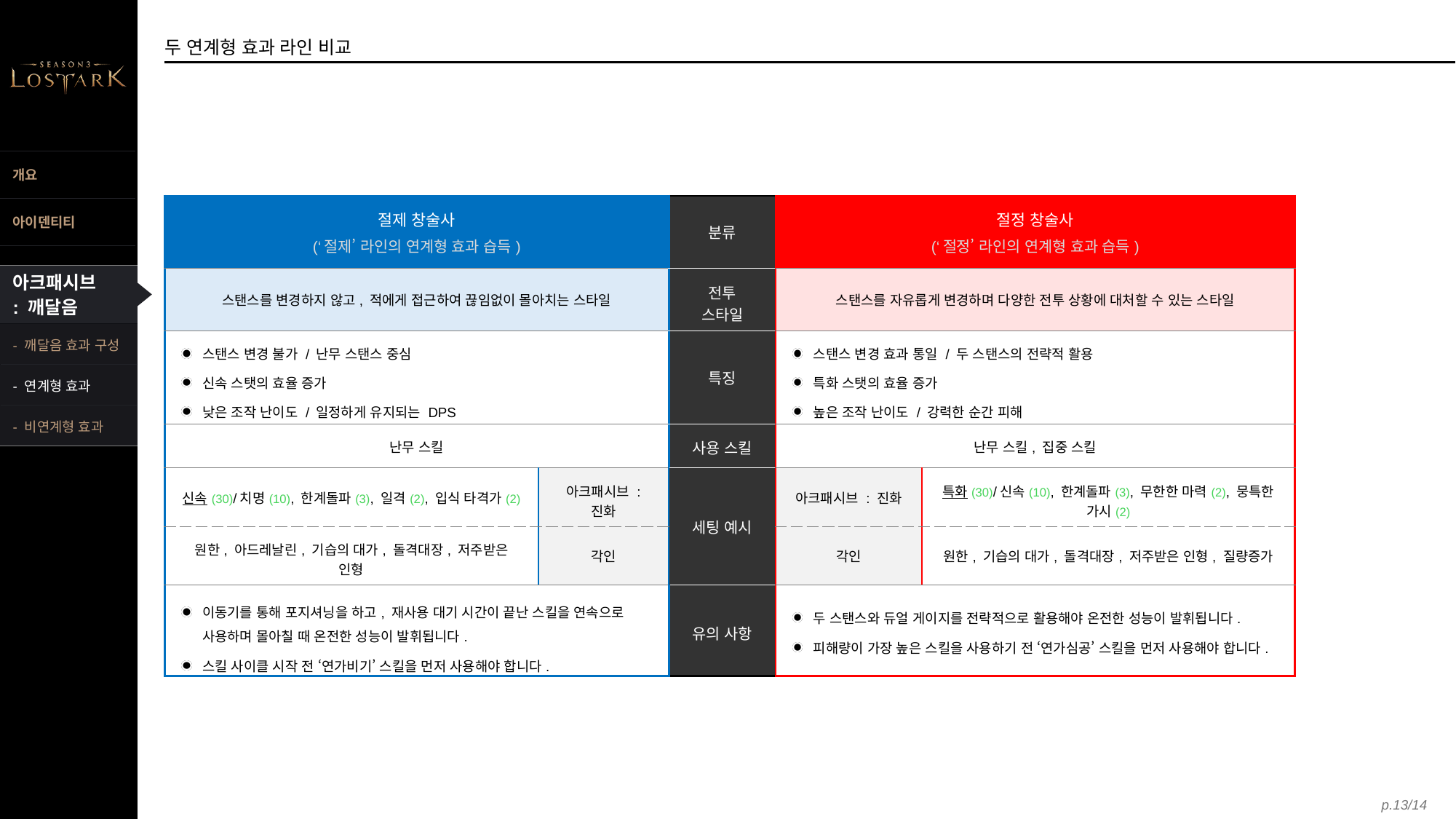

3.2.4 비교
두 연계형 효과 라인 비교

| 절제 창술사 (‘절제’ 라인의 연계형 효과 습득) |  | 분류 | 절정 창술사 (‘절정’ 라인의 연계형 효과 습득) |  |
| --- | --- | --- | --- | --- |
| 스탠스를 변경하지 않고, 적에게 접근하여 끊임없이 몰아치는 스타일 |  | 전투 스타일 | 스탠스를 자유롭게 변경하며 다양한 전투 상황에 대처할 수 있는 스타일 |  |
| 스탠스 변경 불가 / 난무 스탠스 중심 신속 스탯의 효율 증가 낮은 조작 난이도 / 일정하게 유지되는 DPS |  | 특징 | 스탠스 변경 효과 통일 / 두 스탠스의 전략적 활용 특화 스탯의 효율 증가 높은 조작 난이도 / 강력한 순간 피해 | 스탠스 변경 효과 통일 / 두 스탠스의 전략적 활용 특화 스탯의 효율 증가 높은 조작 난이도 / 강력한 순간 피해 |
| 난무 스킬 |  | 사용 스킬 | 난무 스킬, 집중 스킬 |  |
| 신속(30)/치명(10), 한계돌파(3), 일격(2), 입식 타격가(2) | 아크패시브 : 진화 | 세팅 예시 | 아크패시브 : 진화 | 특화(30)/신속(10), 한계돌파(3), 무한한 마력(2), 뭉특한 가시(2) |
| 원한, 아드레날린, 기습의 대가, 돌격대장, 저주받은 인형 | 각인 |  | 각인 | 원한, 기습의 대가, 돌격대장, 저주받은 인형, 질량증가 |
| 이동기를 통해 포지셔닝을 하고, 재사용 대기 시간이 끝난 스킬을 연속으로 사용하며 몰아칠 때 온전한 성능이 발휘됩니다. 스킬 사이클 시작 전 ‘연가비기’ 스킬을 먼저 사용해야 합니다. |  | 유의 사항 | 두 스탠스와 듀얼 게이지를 전략적으로 활용해야 온전한 성능이 발휘됩니다. 피해량이 가장 높은 스킬을 사용하기 전 ‘연가심공’ 스킬을 먼저 사용해야 합니다. |  |
- 깨달음 효과 구성
- 연계형 효과
- 비연계형 효과
p.13/14